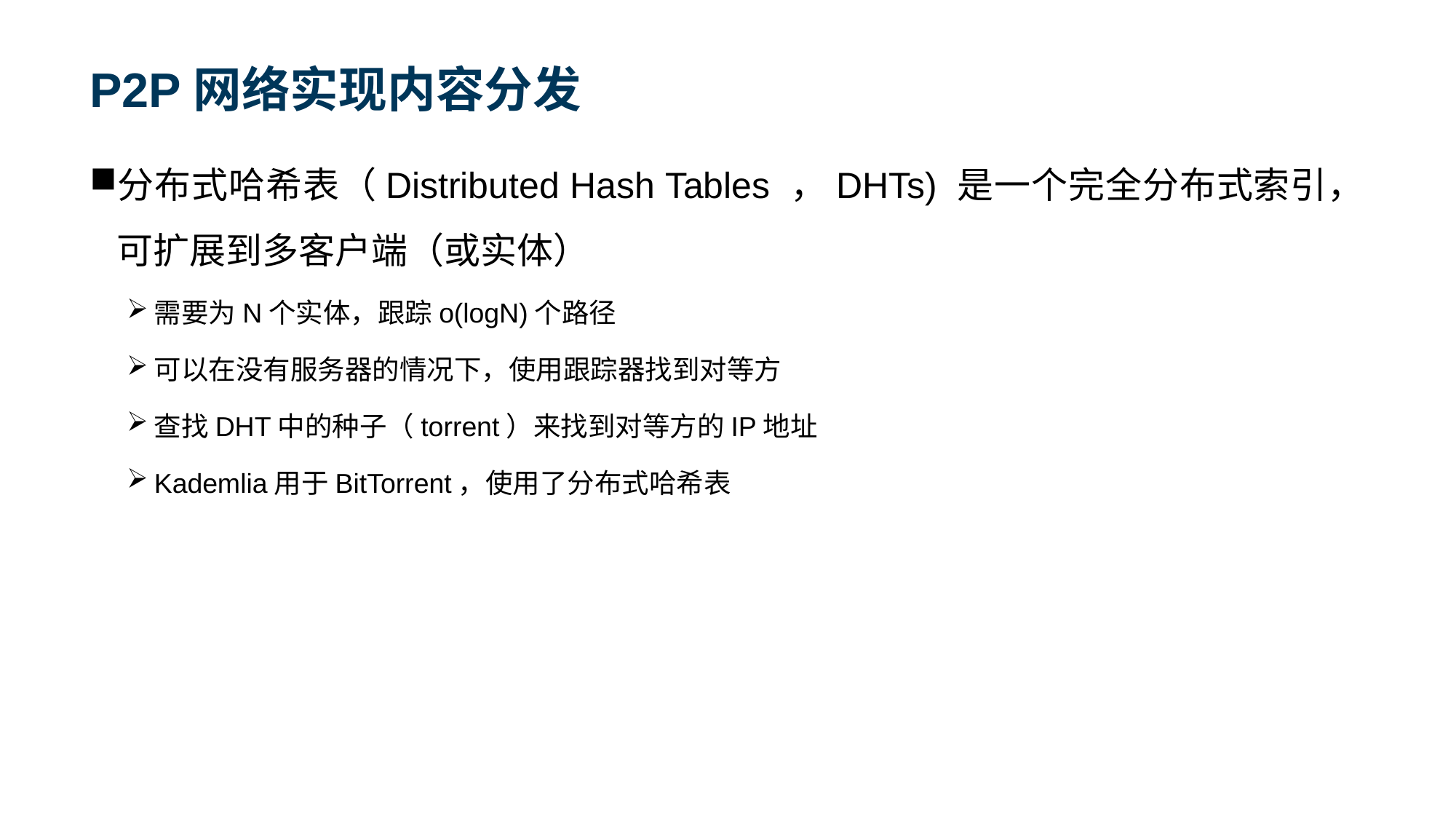

# P2P网络实现内容分发
分布式哈希表（Distributed Hash Tables ，DHTs) 是一个完全分布式索引，可扩展到多客户端（或实体）
需要为N个实体，跟踪o(logN)个路径
可以在没有服务器的情况下，使用跟踪器找到对等方
查找DHT中的种子（torrent）来找到对等方的IP地址
Kademlia用于BitTorrent，使用了分布式哈希表